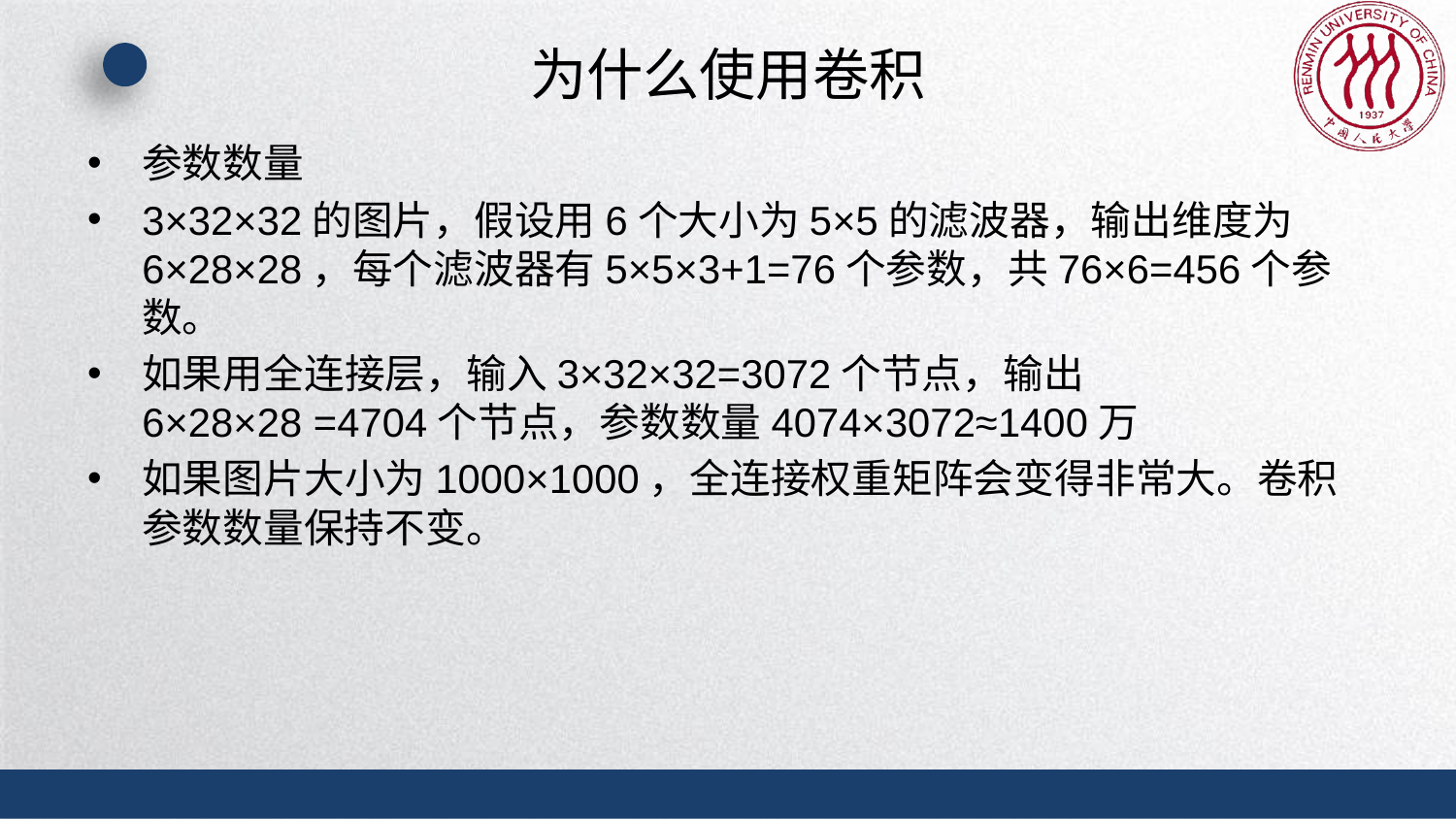

# 为什么使用卷积
参数数量
3×32×32的图片，假设用6个大小为5×5的滤波器，输出维度为6×28×28，每个滤波器有5×5×3+1=76个参数，共76×6=456个参数。
如果用全连接层，输入3×32×32=3072个节点，输出
6×28×28 =4704个节点，参数数量4074×3072≈1400万
如果图片大小为1000×1000，全连接权重矩阵会变得非常大。卷积参数数量保持不变。